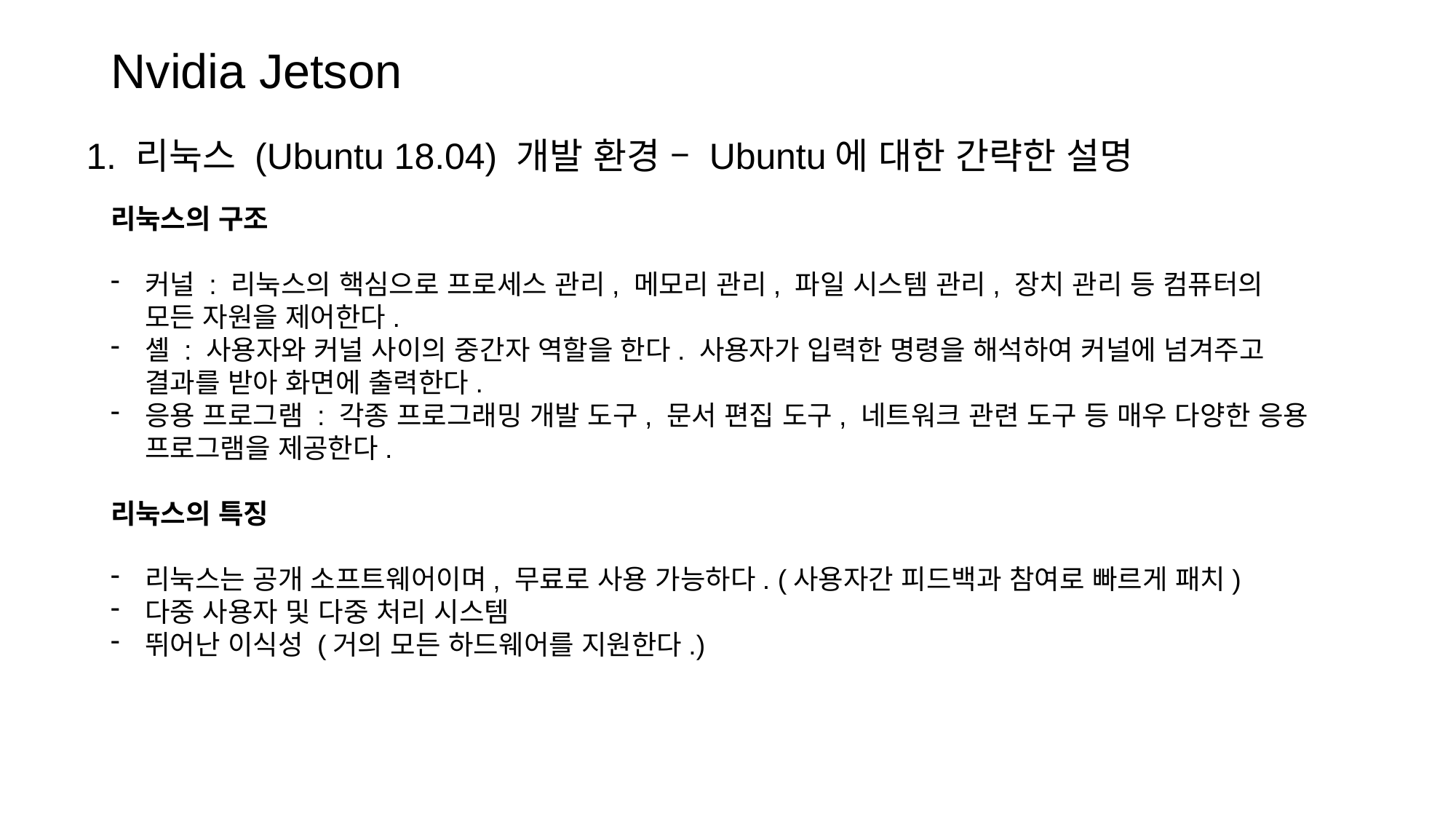

# Nvidia Jetson
1. 리눅스 (Ubuntu 18.04) 개발 환경 – Ubuntu에 대한 간략한 설명
리눅스의 구조

커널 : 리눅스의 핵심으로 프로세스 관리, 메모리 관리, 파일 시스템 관리, 장치 관리 등 컴퓨터의 모든 자원을 제어한다.
셸 : 사용자와 커널 사이의 중간자 역할을 한다. 사용자가 입력한 명령을 해석하여 커널에 넘겨주고 결과를 받아 화면에 출력한다.
응용 프로그램 : 각종 프로그래밍 개발 도구, 문서 편집 도구, 네트워크 관련 도구 등 매우 다양한 응용 프로그램을 제공한다.

리눅스의 특징

리눅스는 공개 소프트웨어이며, 무료로 사용 가능하다. (사용자간 피드백과 참여로 빠르게 패치)
다중 사용자 및 다중 처리 시스템
뛰어난 이식성 (거의 모든 하드웨어를 지원한다.)